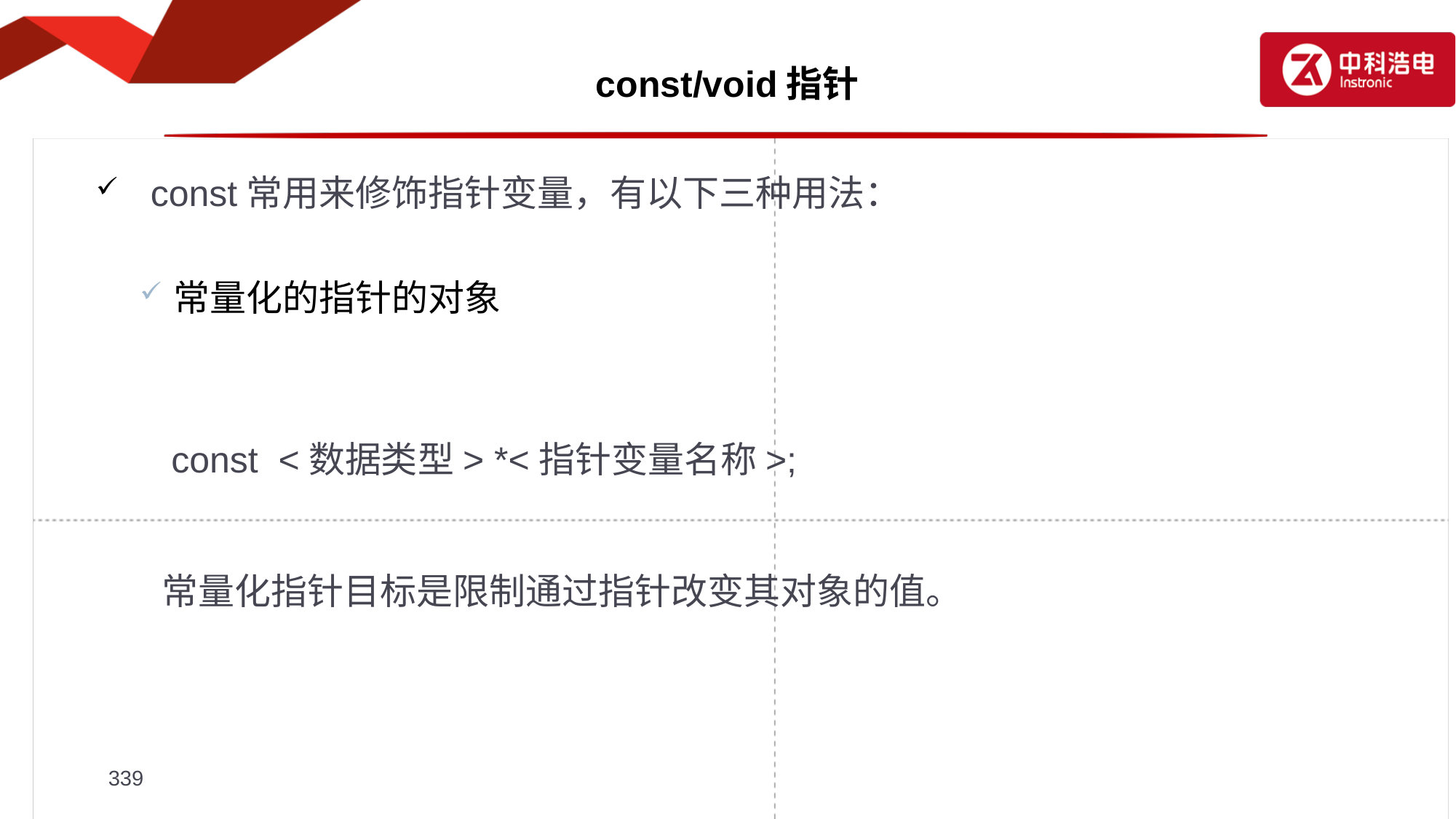

# const/void指针
const常用来修饰指针变量，有以下三种用法：

常量化的指针的对象

         const  <数据类型> *<指针变量名称>;

       常量化指针目标是限制通过指针改变其对象的值。
339